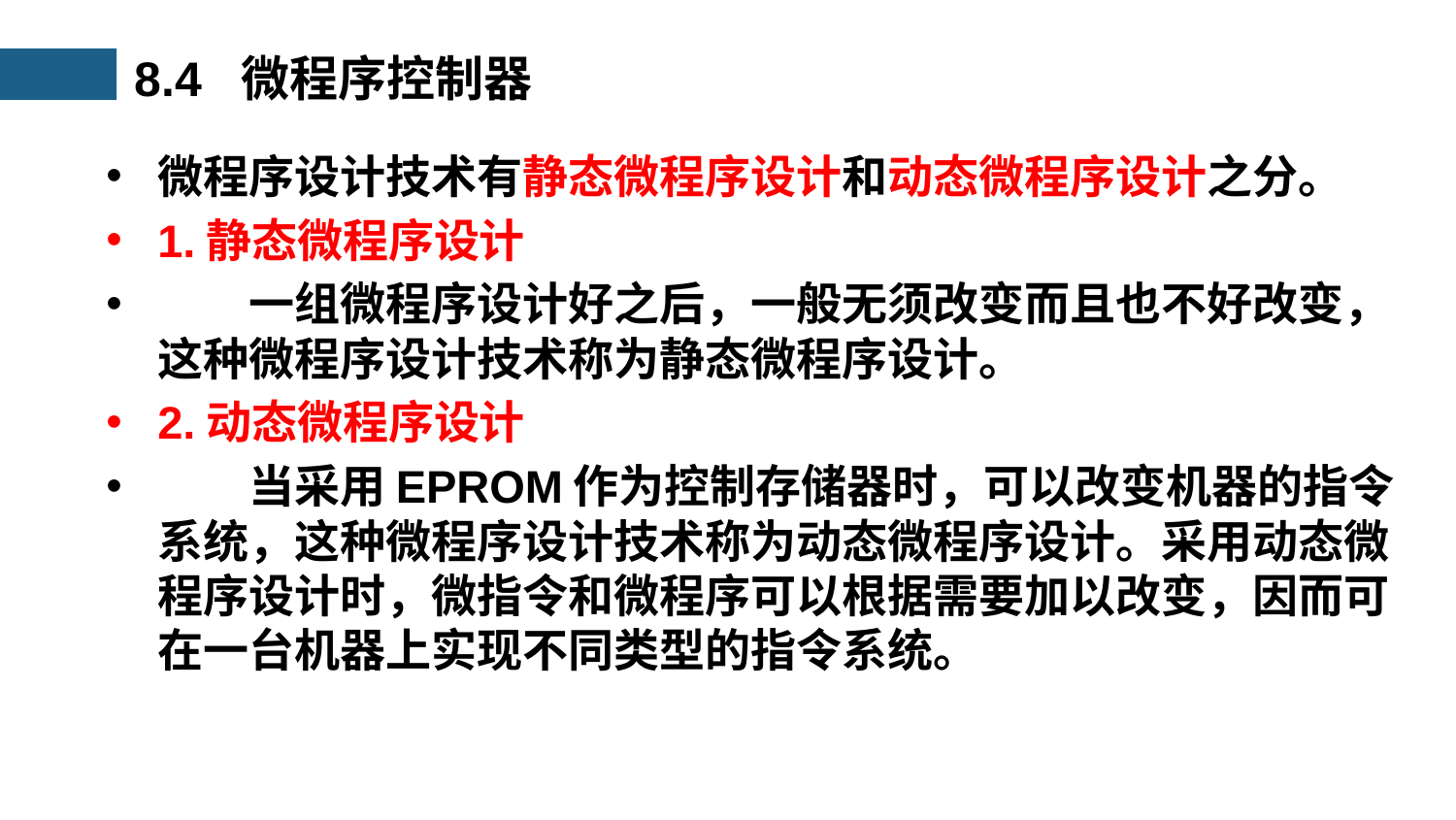

8.4  微程序控制器
微程序设计技术有静态微程序设计和动态微程序设计之分。
1.静态微程序设计
　　一组微程序设计好之后，一般无须改变而且也不好改变，这种微程序设计技术称为静态微程序设计。
2.动态微程序设计
　　当采用EPROM作为控制存储器时，可以改变机器的指令系统，这种微程序设计技术称为动态微程序设计。采用动态微程序设计时，微指令和微程序可以根据需要加以改变，因而可在一台机器上实现不同类型的指令系统。